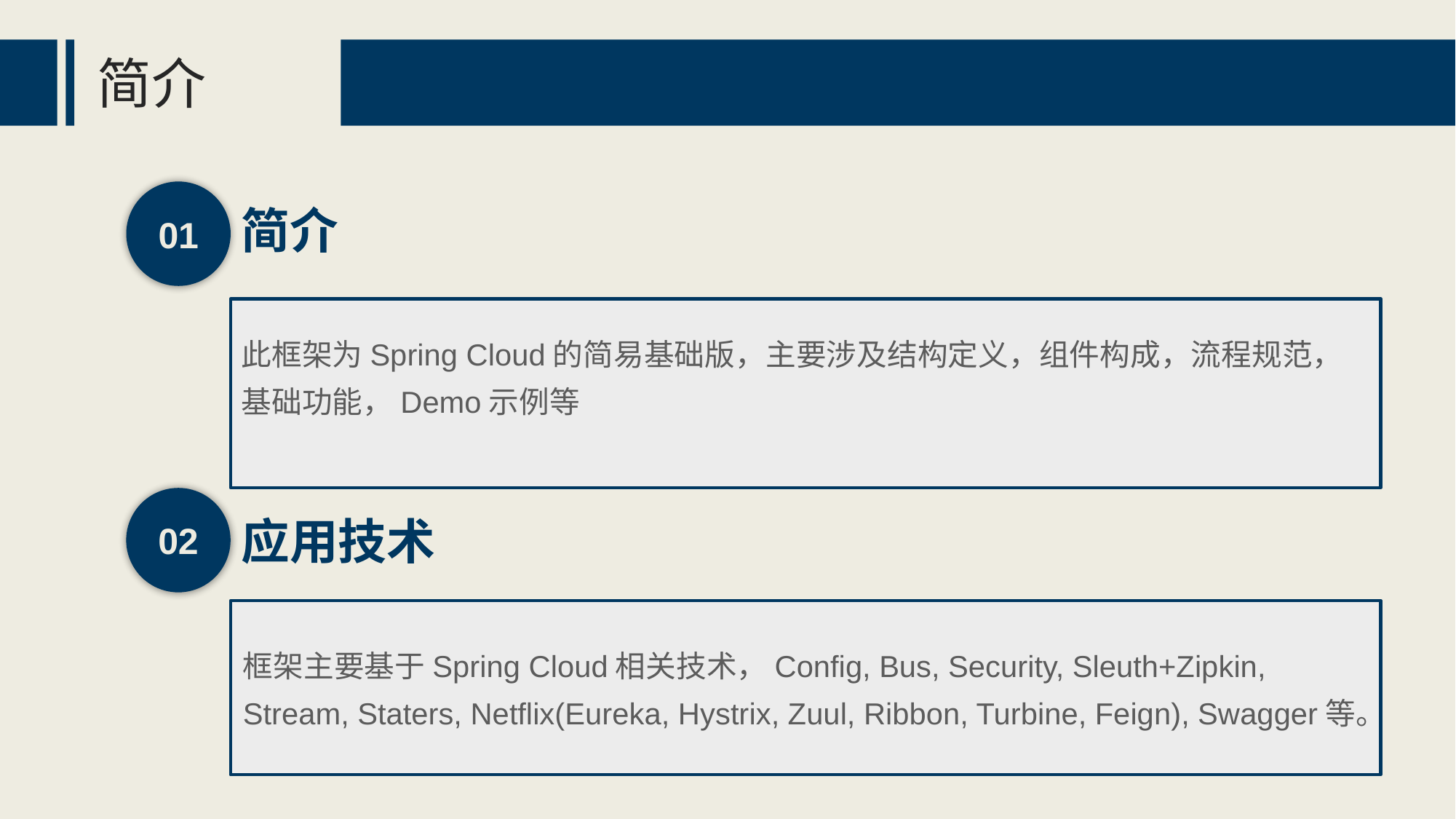

简介

01
简介

此框架为Spring Cloud的简易基础版，主要涉及结构定义，组件构成，流程规范，基础功能，Demo示例等
02
应用技术

框架主要基于Spring Cloud相关技术，Config, Bus, Security, Sleuth+Zipkin, Stream, Staters, Netflix(Eureka, Hystrix, Zuul, Ribbon, Turbine, Feign), Swagger等。
3